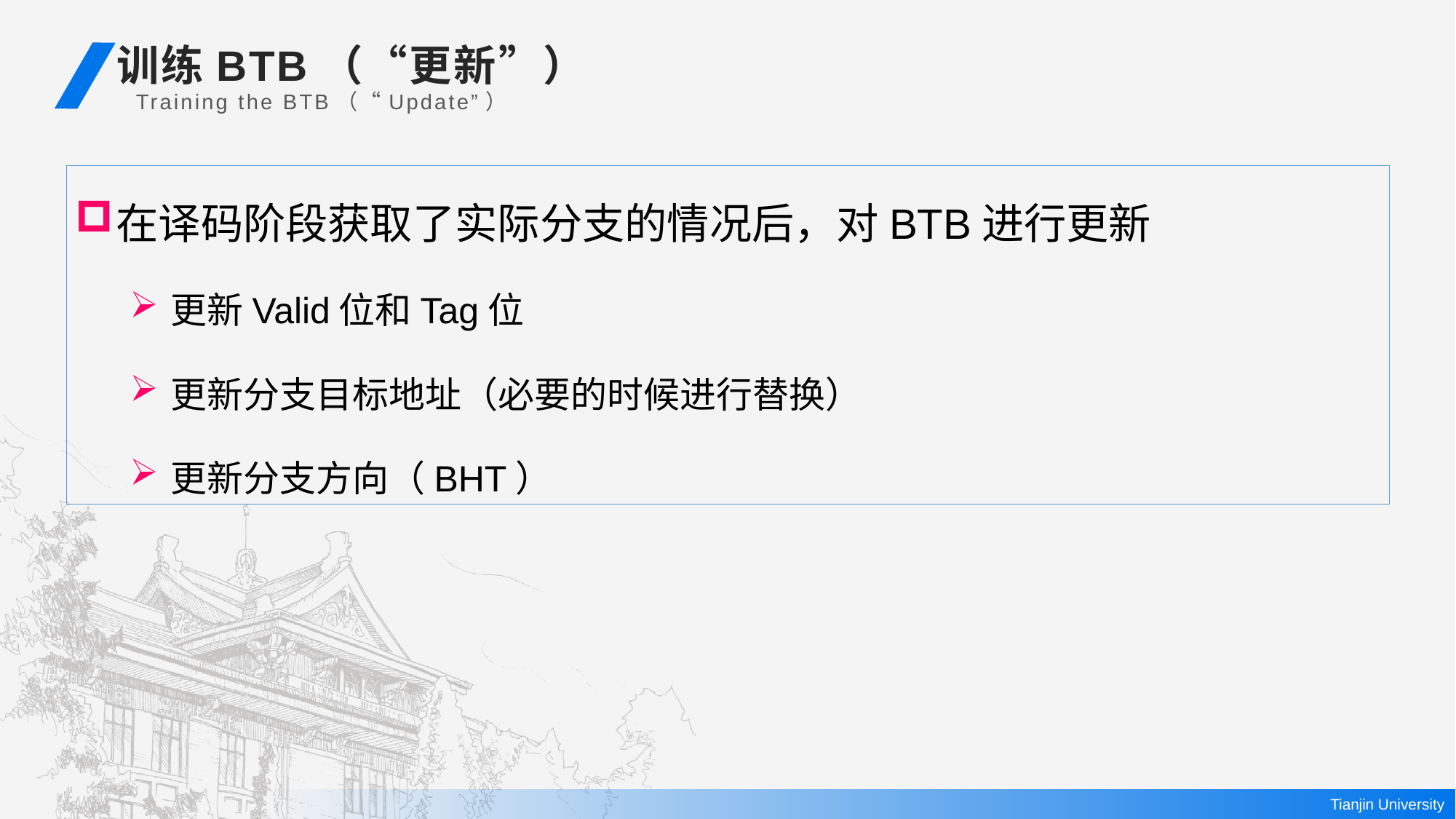

训练BTB（“更新”）
Training the BTB（“Update”）
在译码阶段获取了实际分支的情况后，对BTB进行更新
更新Valid位和Tag位
更新分支目标地址（必要的时候进行替换）
更新分支方向（BHT）